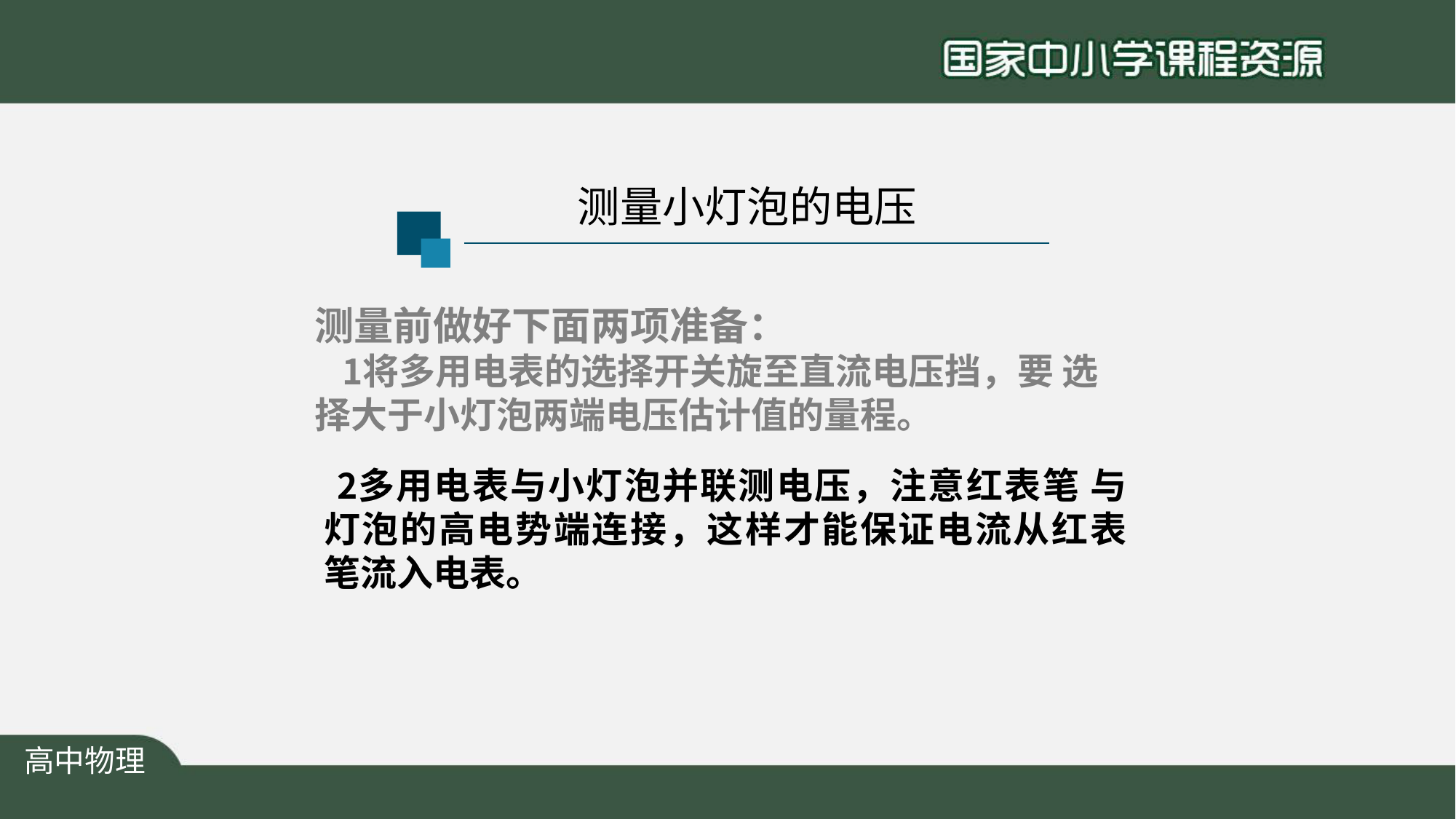

# 测量小灯泡的电压

测量前做好下面两项准备：
将多用电表的选择开关旋至直流电压挡，要 选择大于小灯泡两端电压估计值的量程。
多用电表与小灯泡并联测电压，注意红表笔 与灯泡的高电势端连接，这样才能保证电流从红表 笔流入电表。
高中物理